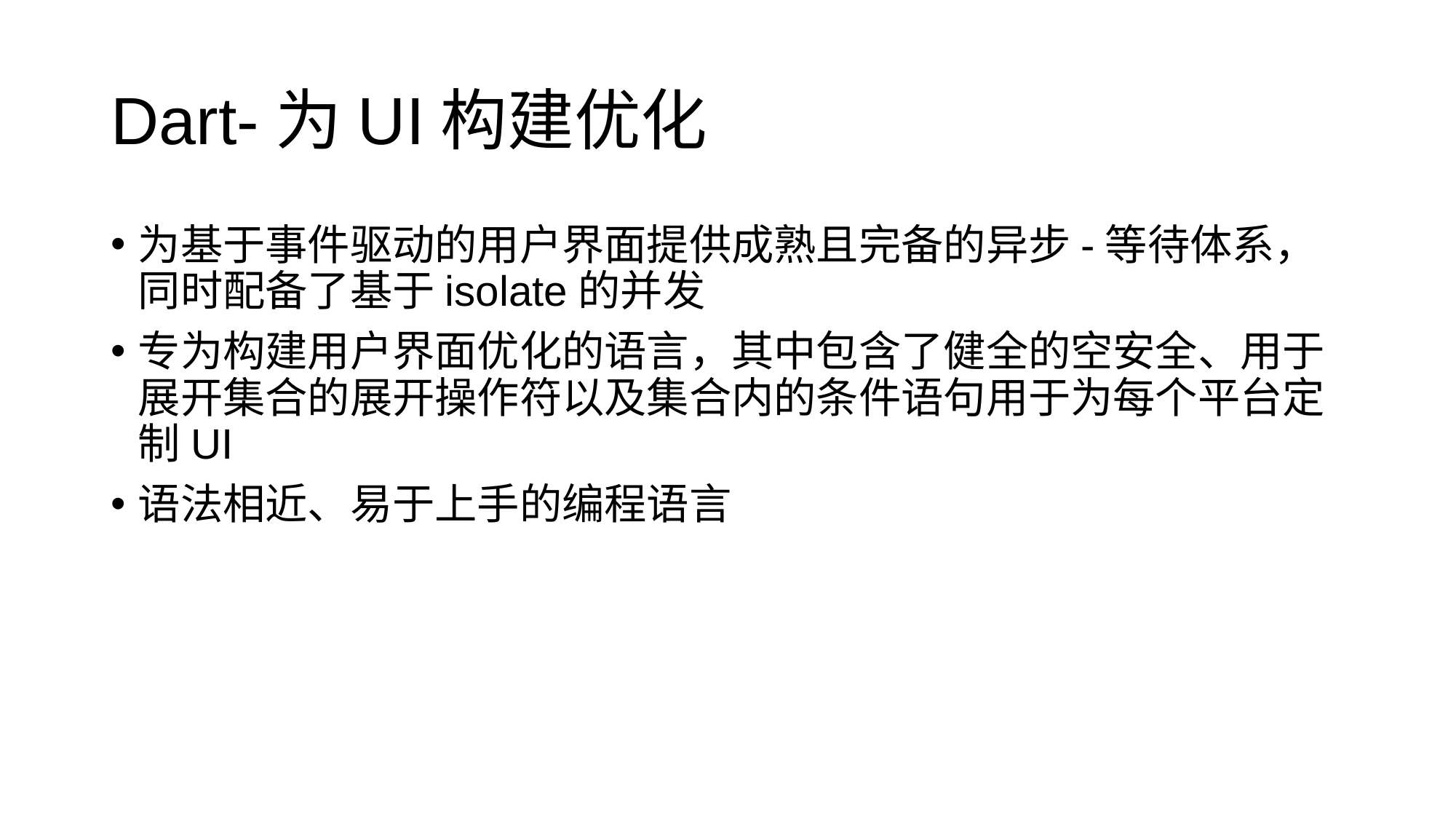

# Dart-为UI构建优化
为基于事件驱动的用户界面提供成熟且完备的异步-等待体系，同时配备了基于isolate的并发
专为构建用户界面优化的语言，其中包含了健全的空安全、用于展开集合的展开操作符以及集合内的条件语句用于为每个平台定制UI
语法相近、易于上手的编程语言